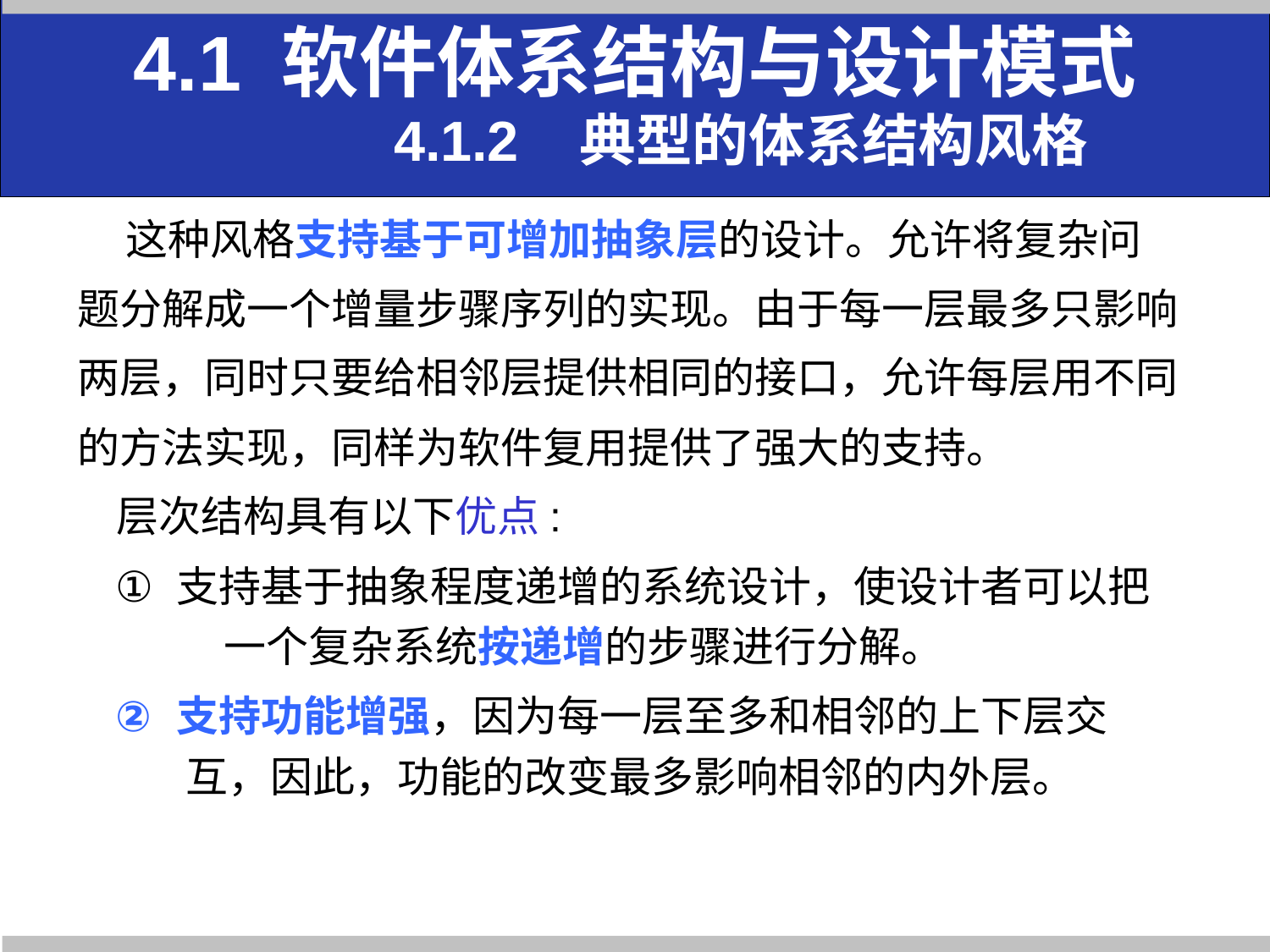

4.1 软件体系结构与设计模式
           4.1.2   典型的体系结构风格
    这种风格支持基于可增加抽象层的设计。允许将复杂问
题分解成一个增量步骤序列的实现。由于每一层最多只影响
两层，同时只要给相邻层提供相同的接口，允许每层用不同
的方法实现，同样为软件复用提供了强大的支持。
   层次结构具有以下优点:
支持基于抽象程度递增的系统设计，使设计者可以把          一个复杂系统按递增的步骤进行分解。
支持功能增强，因为每一层至多和相邻的上下层交          互，因此，功能的改变最多影响相邻的内外层。
404